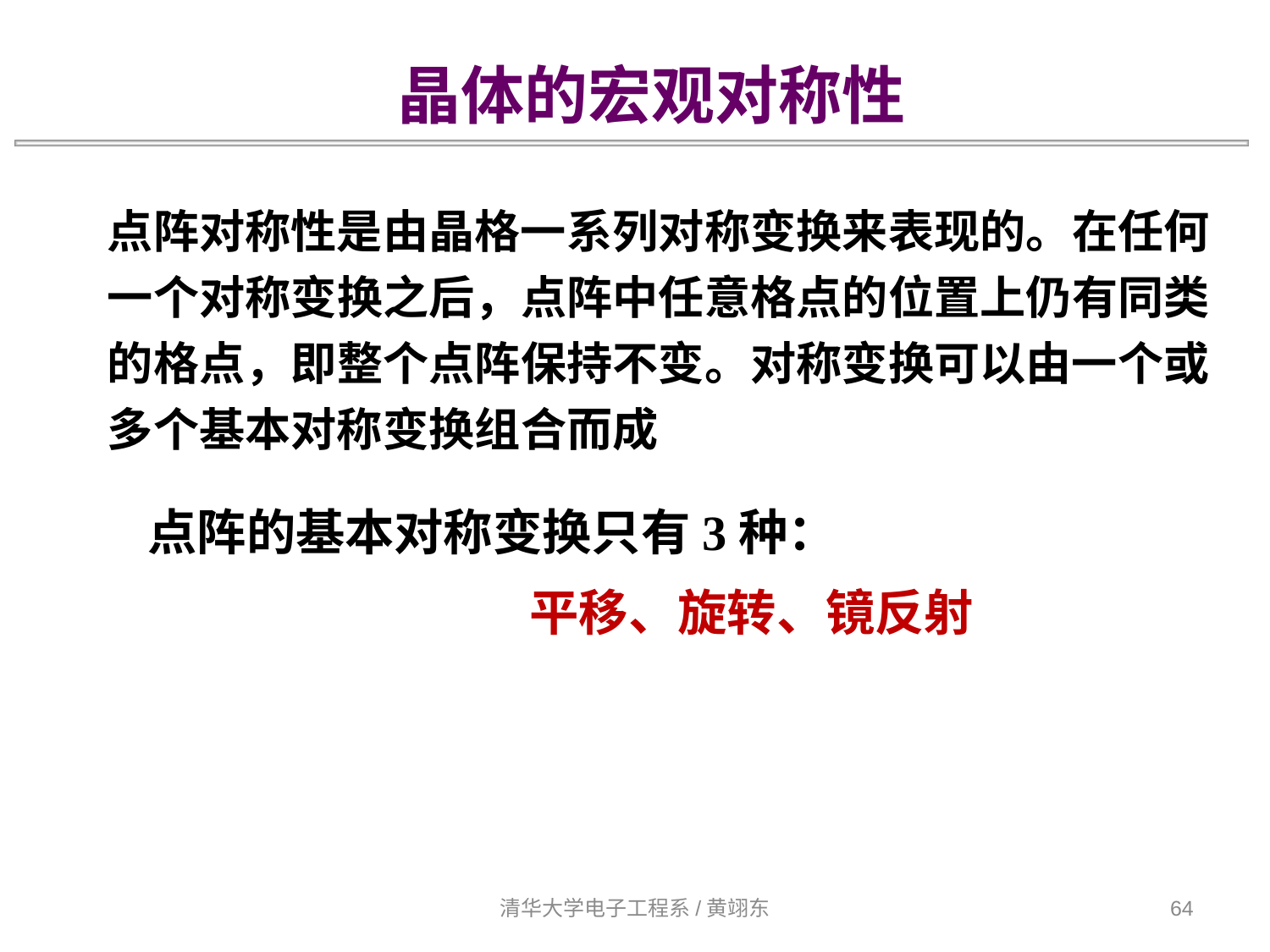

晶体的宏观对称性

点阵对称性是由晶格一系列对称变换来表现的。在任何一个对称变换之后，点阵中任意格点的位置上仍有同类的格点，即整个点阵保持不变。对称变换可以由一个或多个基本对称变换组合而成
点阵的基本对称变换只有3种：
                                 平移、旋转、镜反射
清华大学电子工程系/黄翊东
64